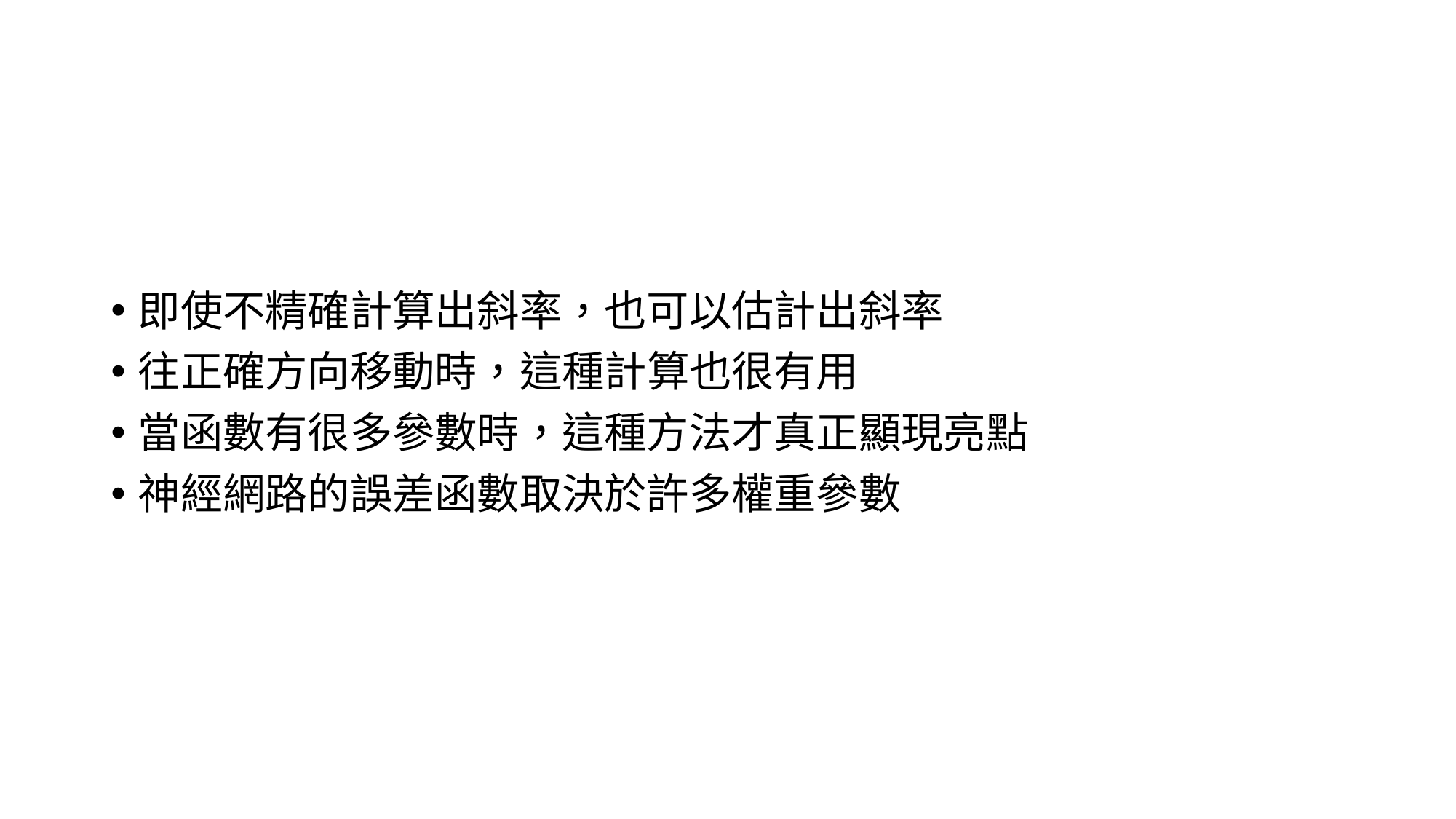

#

即使不精確計算出斜率，也可以估計出斜率
往正確方向移動時，這種計算也很有用
當函數有很多參數時，這種方法才真正顯現亮點
神經網路的誤差函數取決於許多權重參數